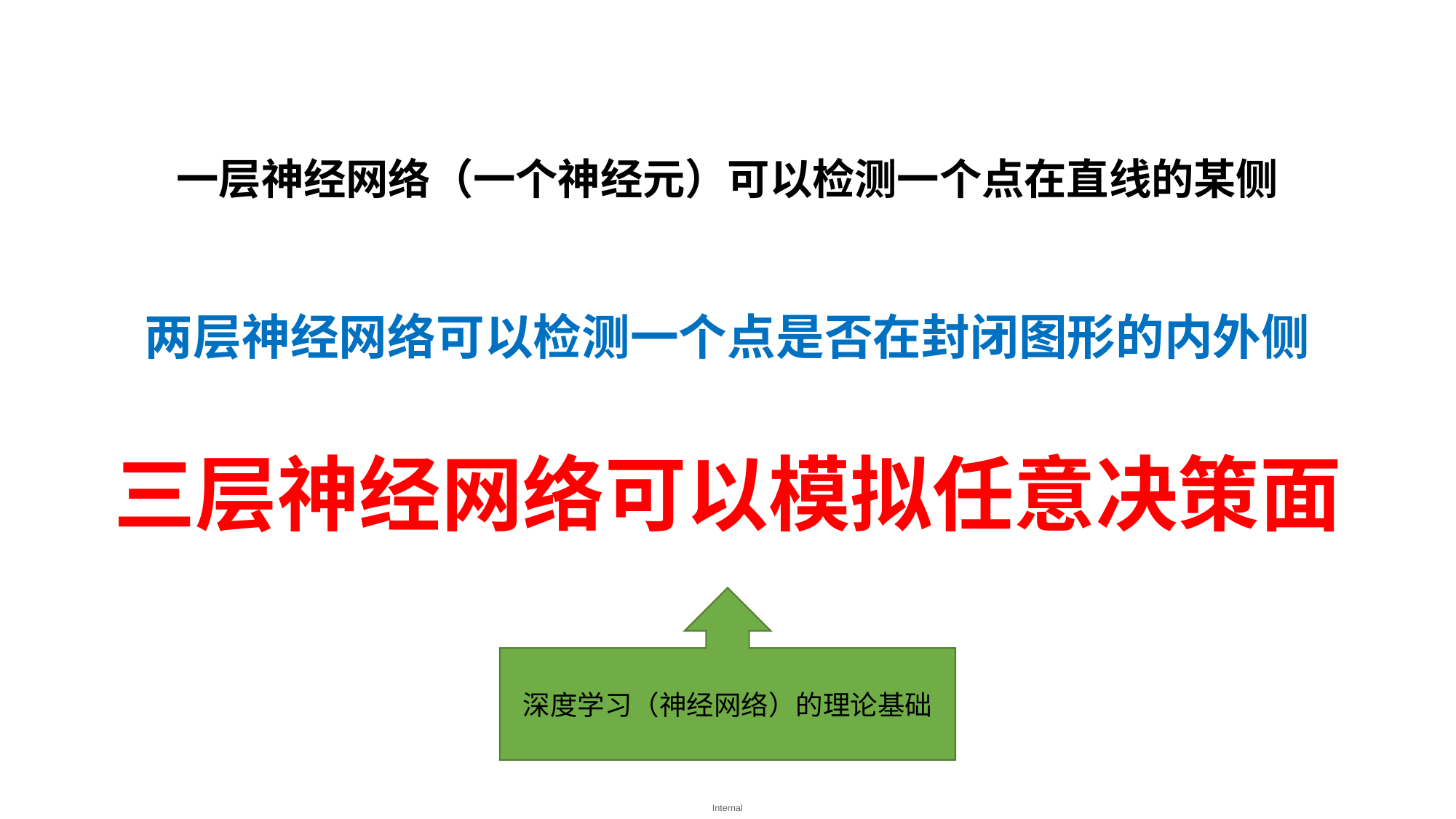

一层神经网络（一个神经元）可以检测一个点在直线的某侧
两层神经网络可以检测一个点是否在封闭图形的内外侧
# 三层神经网络可以模拟任意决策面
深度学习（神经网络）的理论基础